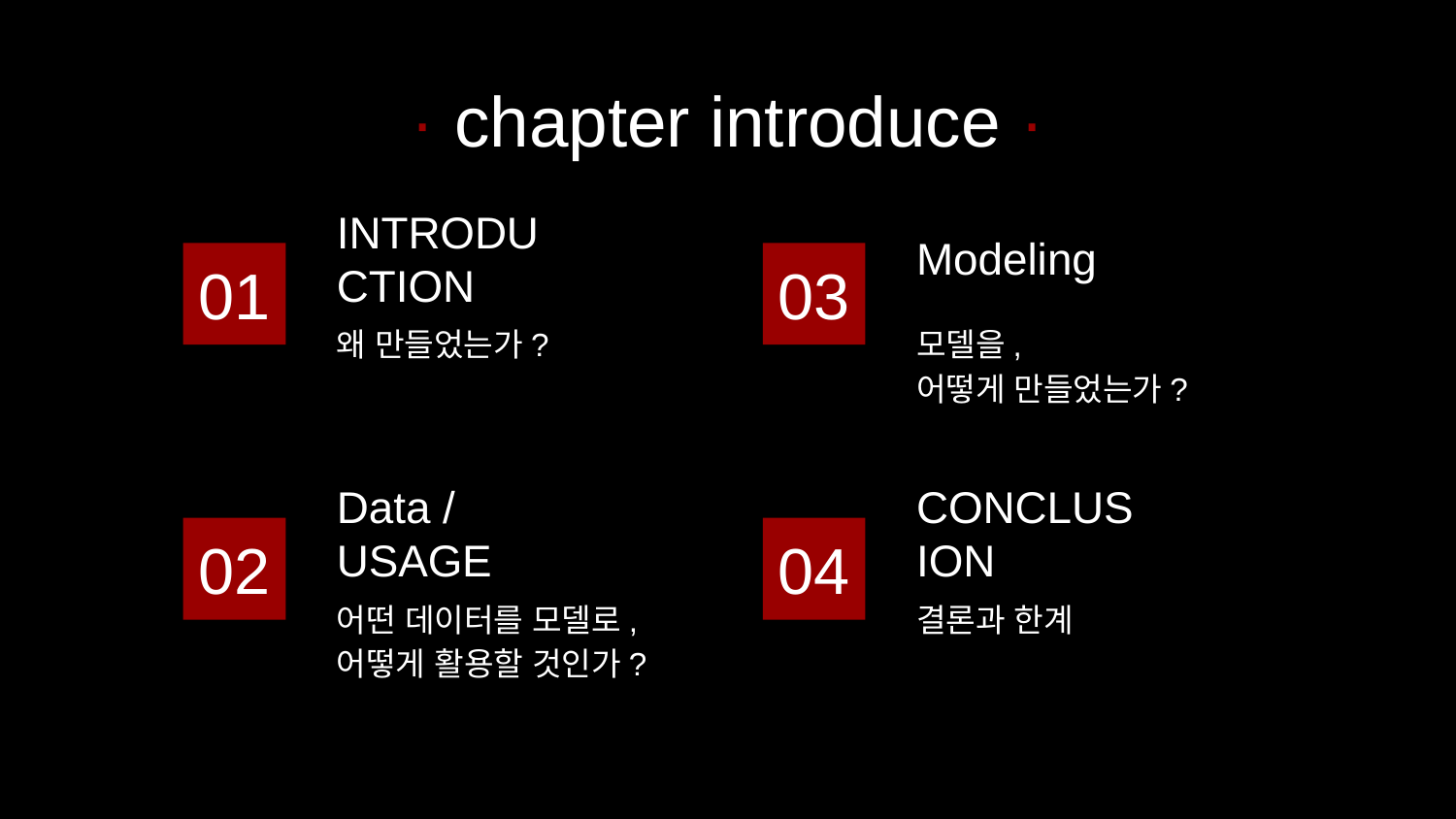

# · chapter introduce ·
INTRODUCTION
Modeling

01
03
모델을,
어떻게 만들었는가?
왜 만들었는가?
Data / USAGE
CONCLUSION

02
04
어떤 데이터를 모델로,
어떻게 활용할 것인가?
결론과 한계